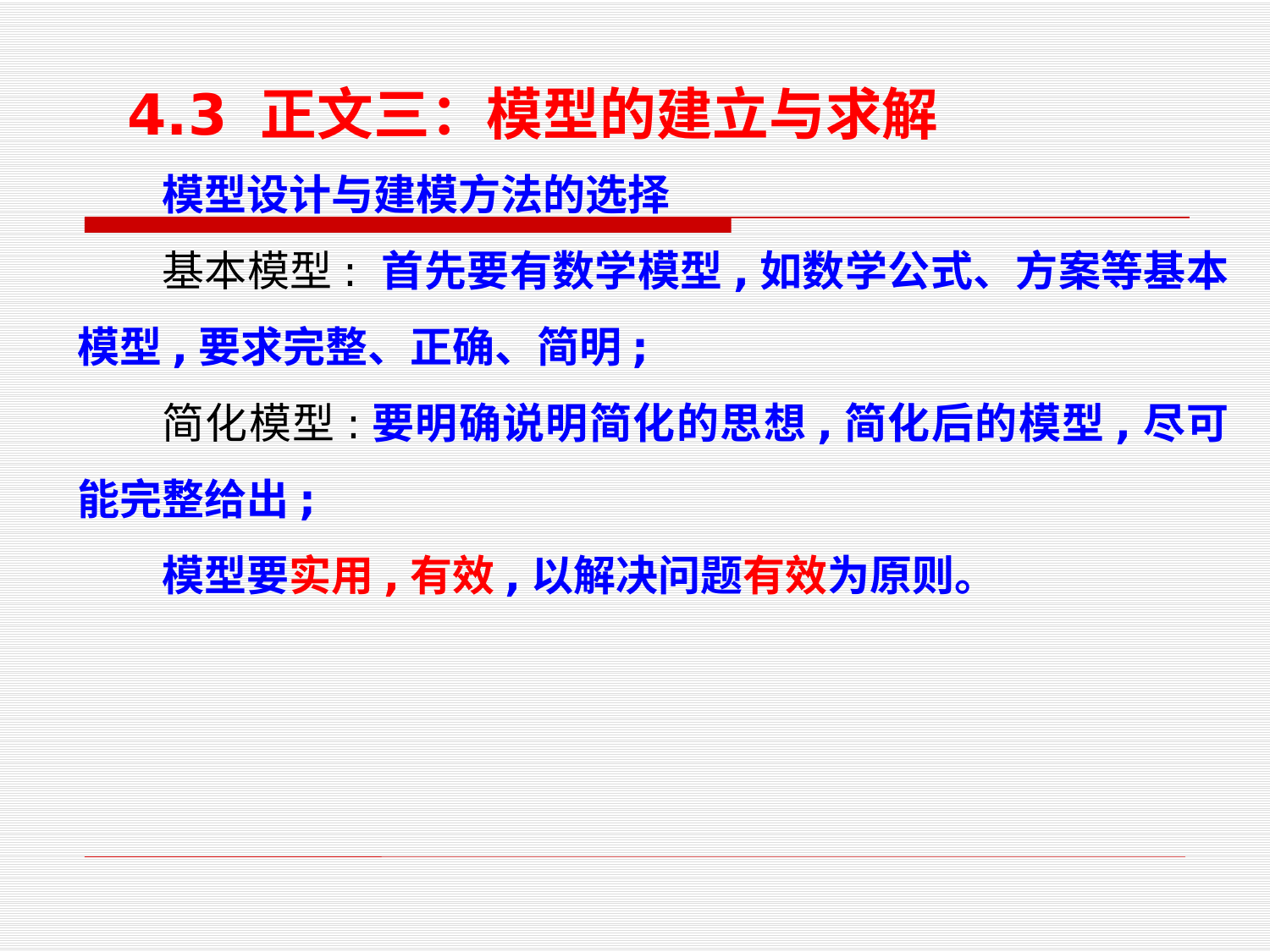

4.3 正文三：模型的建立与求解
模型设计与建模方法的选择
基本模型: 首先要有数学模型,如数学公式、方案等基本模型,要求完整、正确、简明;
简化模型:要明确说明简化的思想,简化后的模型,尽可能完整给出;
模型要实用,有效,以解决问题有效为原则。